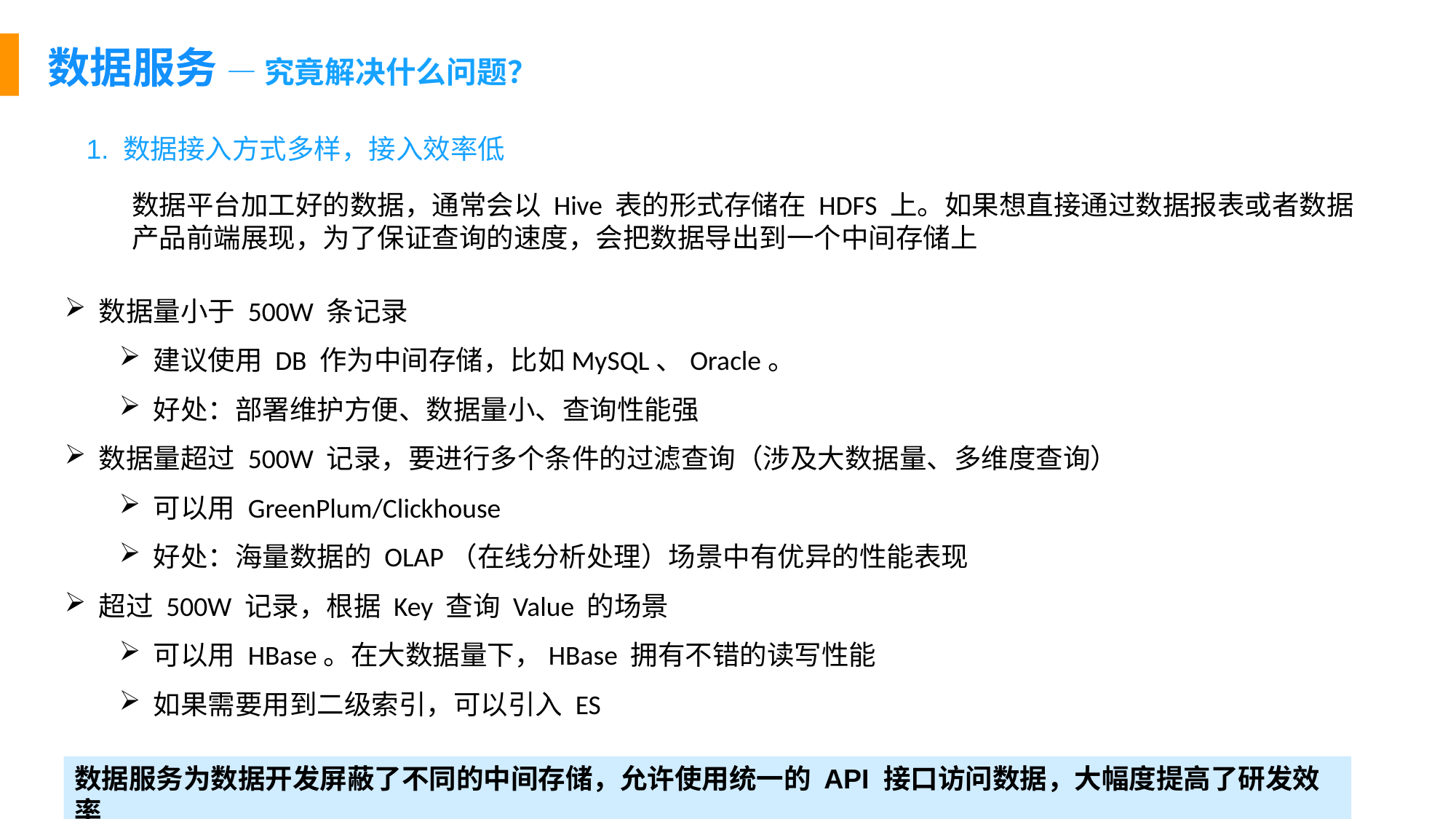

数据服务 — 究竟解决什么问题？
1. 数据接入方式多样，接入效率低
数据平台加工好的数据，通常会以 Hive 表的形式存储在 HDFS 上。如果想直接通过数据报表或者数据产品前端展现，为了保证查询的速度，会把数据导出到一个中间存储上
数据量小于 500W 条记录
建议使用 DB 作为中间存储，比如MySQL、Oracle。
好处：部署维护方便、数据量小、查询性能强
数据量超过 500W 记录，要进行多个条件的过滤查询（涉及大数据量、多维度查询）
可以用 GreenPlum/Clickhouse
好处：海量数据的 OLAP（在线分析处理）场景中有优异的性能表现
超过 500W 记录，根据 Key 查询 Value 的场景
可以用 HBase。在大数据量下，HBase 拥有不错的读写性能
如果需要用到二级索引，可以引入 ES
数据服务为数据开发屏蔽了不同的中间存储，允许使用统一的 API 接口访问数据，大幅度提高了研发效率